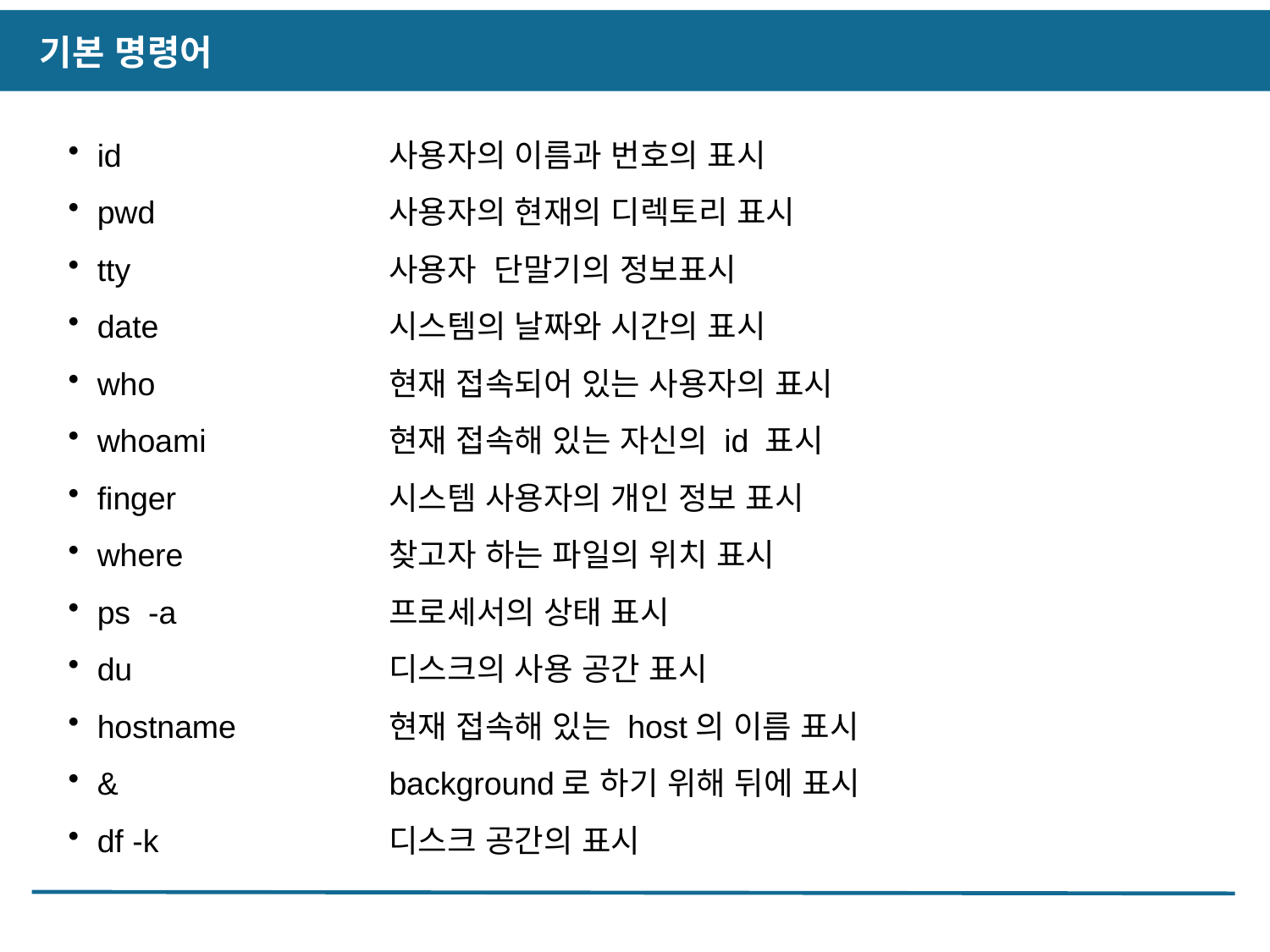

기본 명령어
  id
  pwd
  tty
  date
  who
  whoami
  finger
  where
  ps  -a
  du
  hostname
  &
  df -k
사용자의 이름과 번호의 표시
사용자의 현재의 디렉토리 표시
사용자  단말기의 정보표시
시스템의 날짜와 시간의 표시
현재 접속되어 있는 사용자의 표시
현재 접속해 있는 자신의 id 표시
시스템 사용자의 개인 정보 표시
찾고자 하는 파일의 위치 표시
프로세서의 상태 표시
디스크의 사용 공간 표시
현재 접속해 있는 host의 이름 표시
background로 하기 위해 뒤에 표시
디스크 공간의 표시